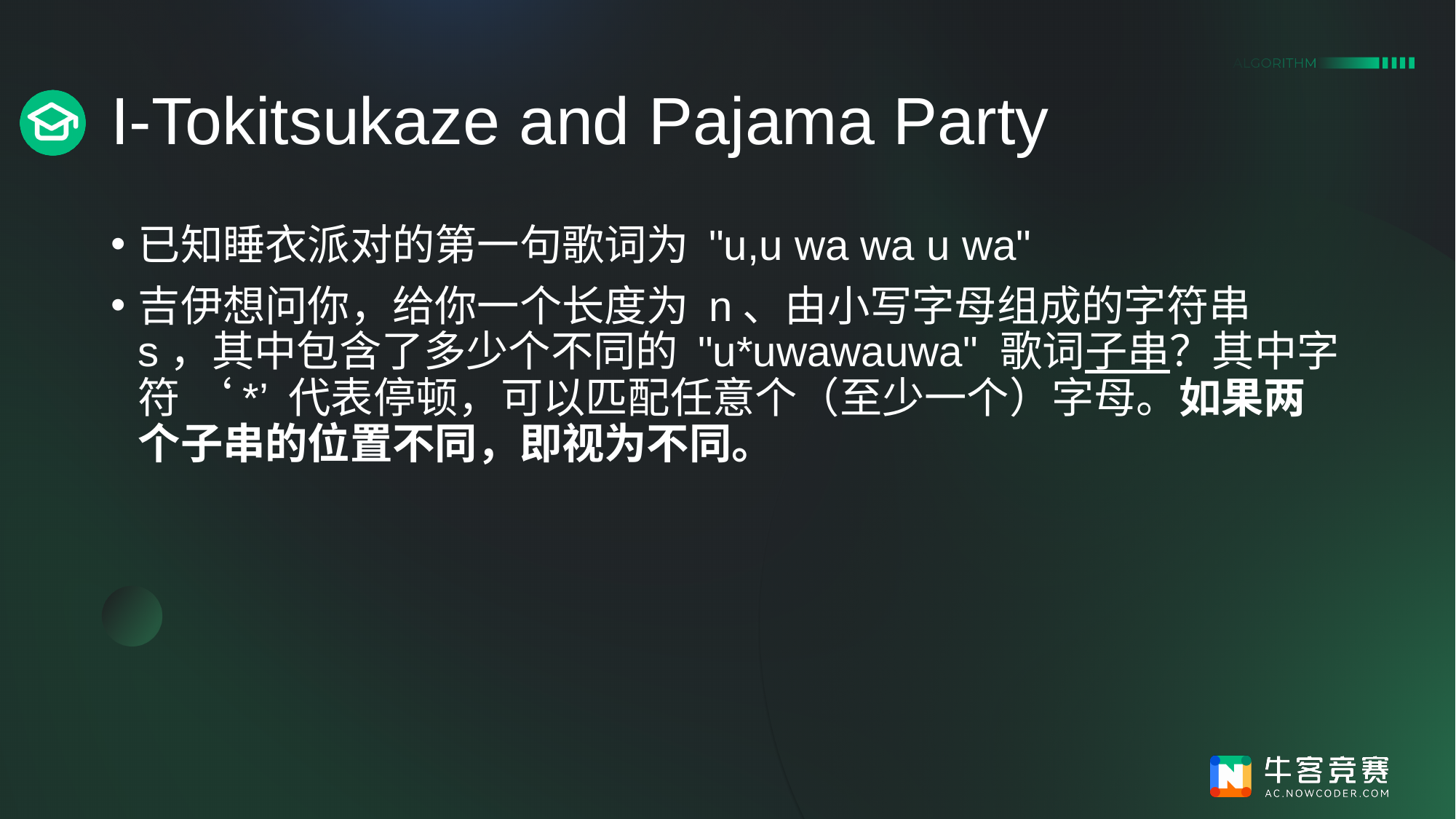

# I-Tokitsukaze and Pajama Party
已知睡衣派对的第一句歌词为 "u,u wa wa u wa"
吉伊想问你，给你一个长度为 n、由小写字母组成的字符串 s，其中包含了多少个不同的 "u*uwawauwa" 歌词子串？其中字符 ‘*’ 代表停顿，可以匹配任意个（至少一个）字母。如果两个子串的位置不同，即视为不同。